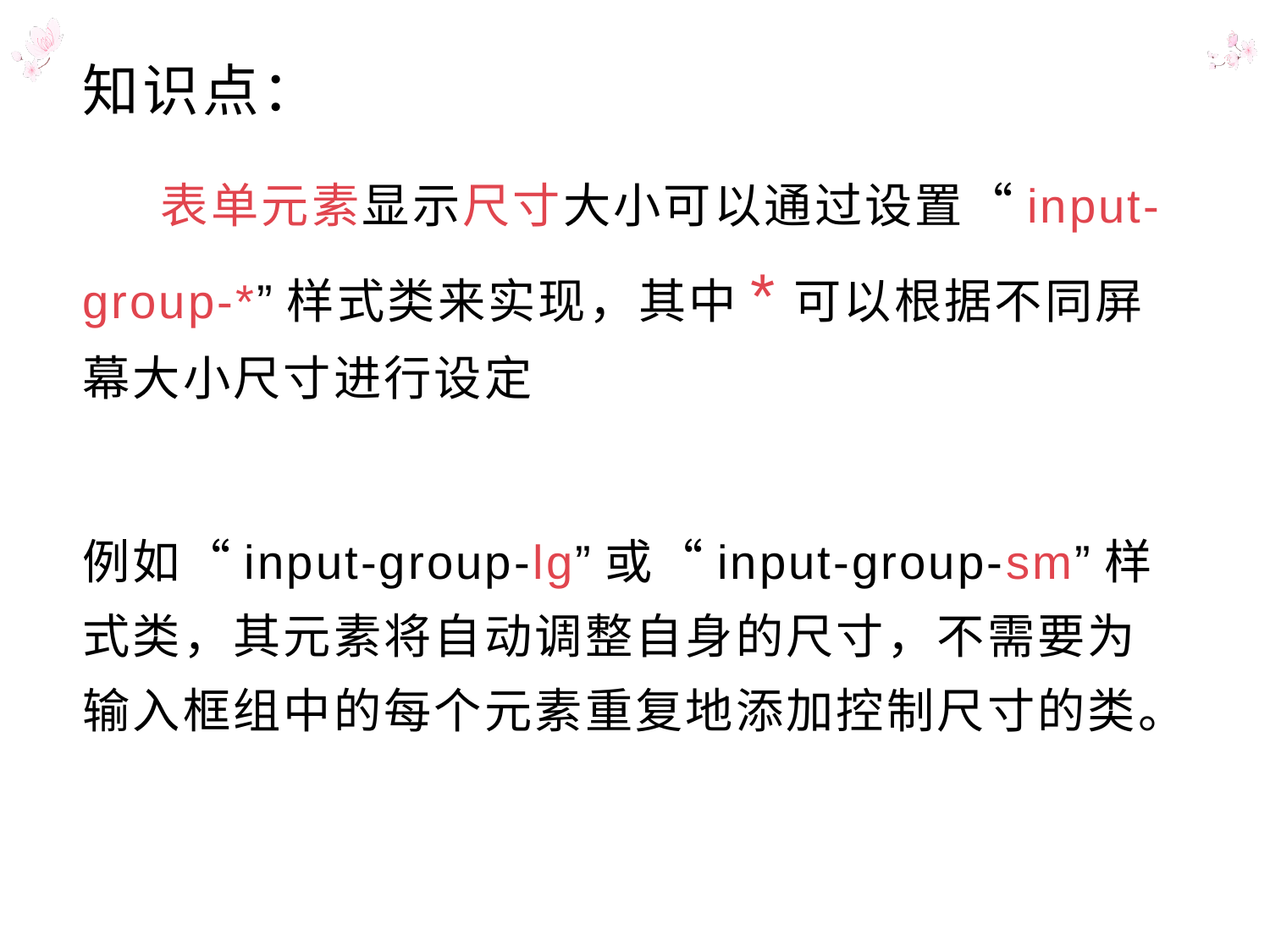

# 知识点：
     表单元素显示尺寸大小可以通过设置“input-group-*”样式类来实现，其中*可以根据不同屏幕大小尺寸进行设定

例如“input-group-lg”或“input-group-sm”样式类，其元素将自动调整自身的尺寸，不需要为输入框组中的每个元素重复地添加控制尺寸的类。